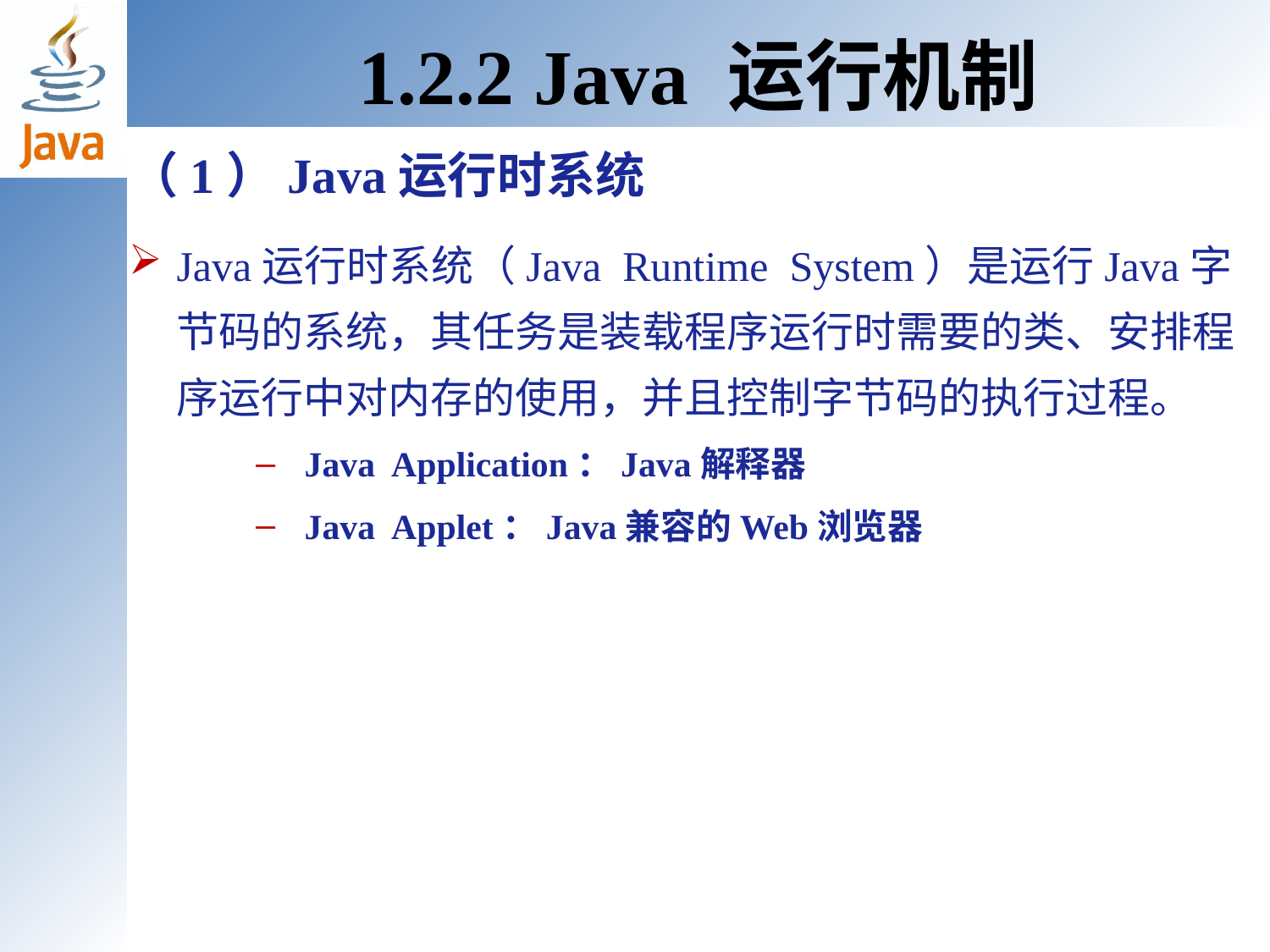

1.2.2 Java 运行机制
（1）Java运行时系统
Java运行时系统（Java  Runtime  System）是运行Java字节码的系统，其任务是装载程序运行时需要的类、安排程序运行中对内存的使用，并且控制字节码的执行过程。
 Java  Application：Java解释器
 Java  Applet：Java兼容的Web浏览器

52